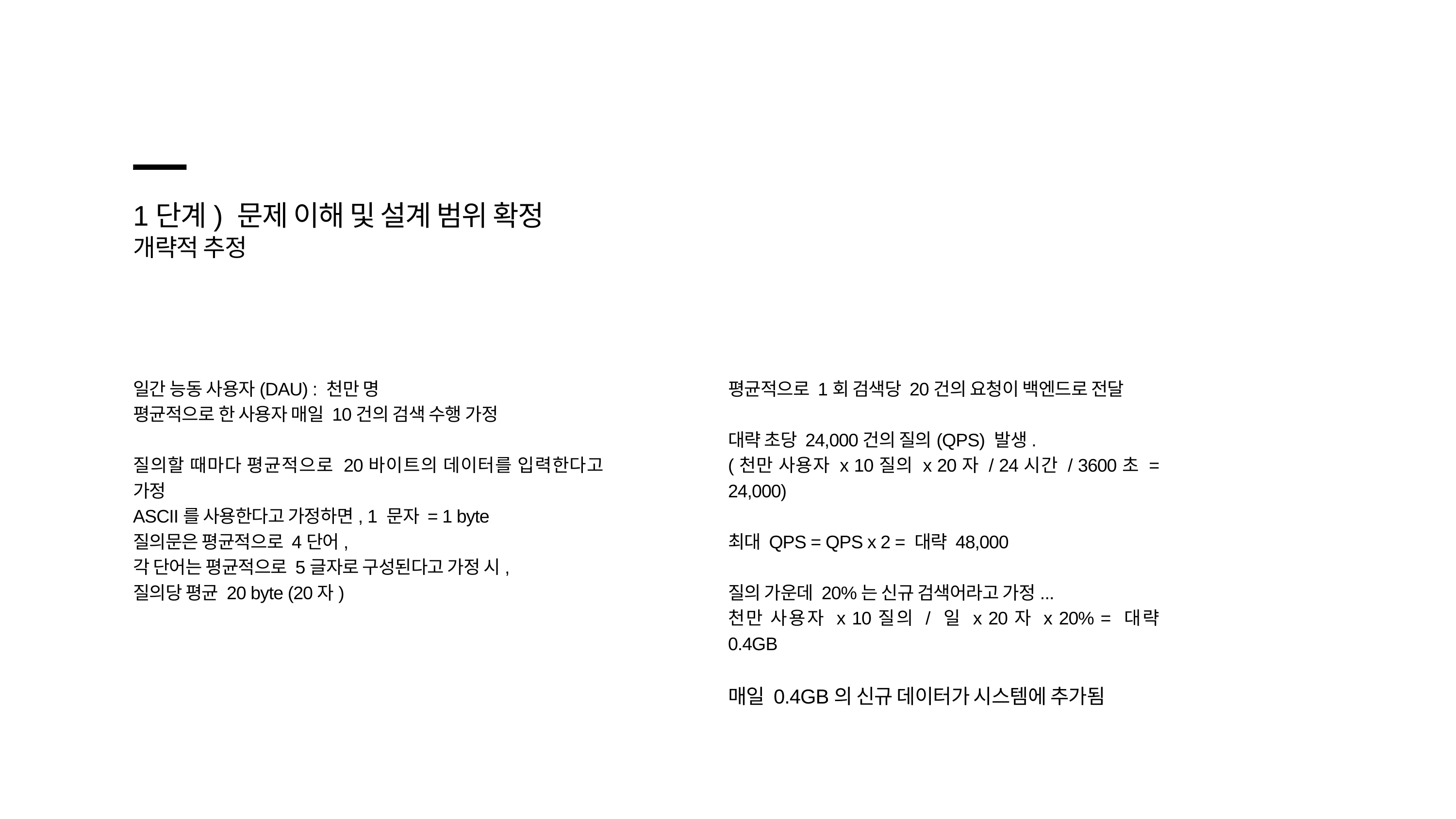

1단계) 문제 이해 및 설계 범위 확정
개략적 추정
일간 능동 사용자(DAU) : 천만 명
평균적으로 한 사용자 매일 10건의 검색 수행 가정

질의할 때마다 평균적으로 20바이트의 데이터를 입력한다고 가정
ASCII를 사용한다고 가정하면, 1 문자 = 1 byte
질의문은 평균적으로 4단어,
각 단어는 평균적으로 5글자로 구성된다고 가정 시,
질의당 평균 20 byte (20자)
평균적으로 1회 검색당 20건의 요청이 백엔드로 전달

대략 초당 24,000건의 질의(QPS) 발생.
(천만 사용자 x 10질의 x 20자 / 24시간 / 3600초 = 24,000)

최대 QPS = QPS x 2 = 대략 48,000

질의 가운데 20%는 신규 검색어라고 가정...
천만 사용자 x 10질의 / 일 x 20자 x 20% = 대략 0.4GB

매일 0.4GB의 신규 데이터가 시스템에 추가됨